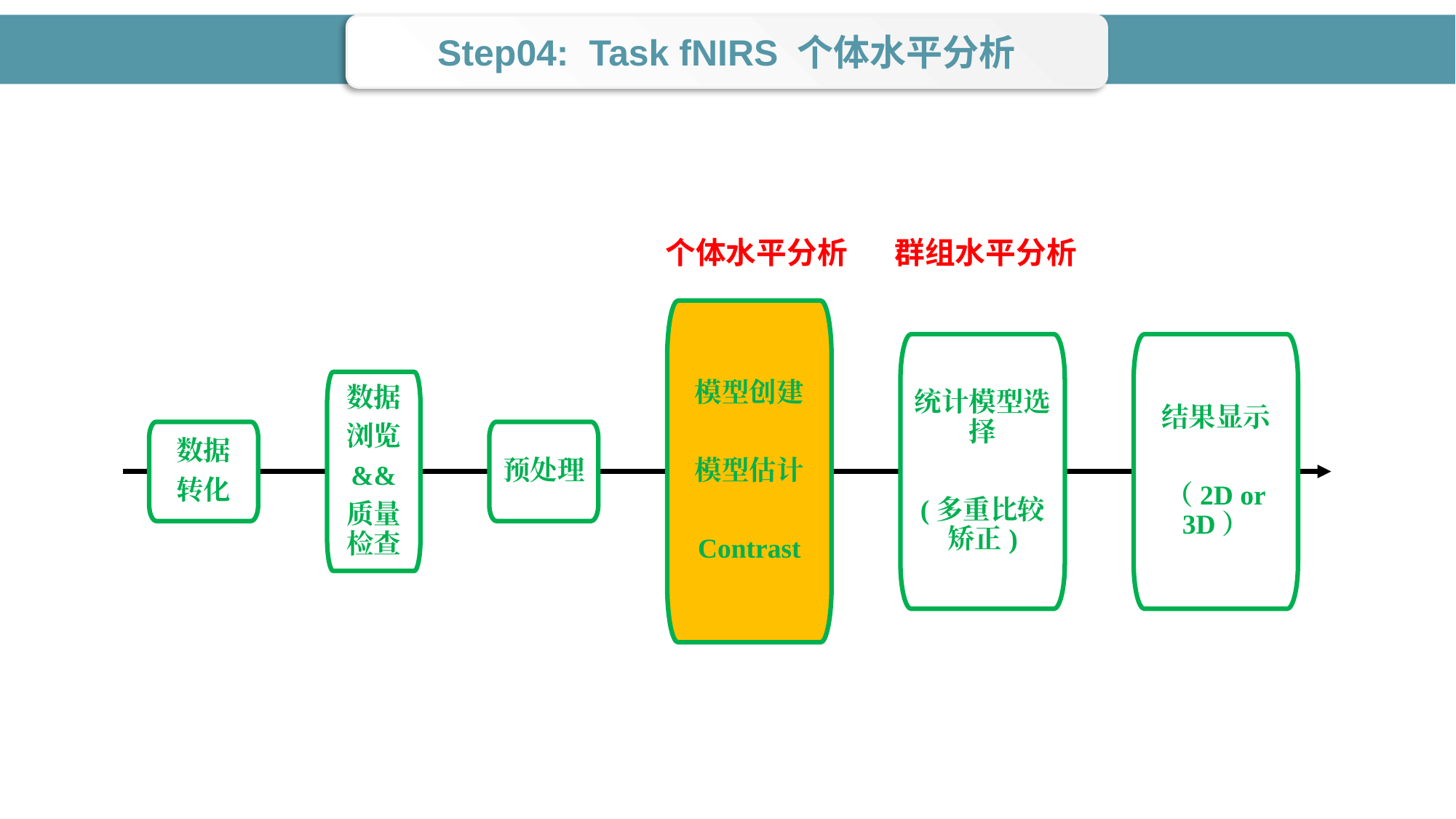

Step04:  Task fNIRS 个体水平分析
个体水平分析
群组水平分析
模型创建

模型估计

Contrast
统计模型选择

(多重比较矫正)
结果显示

（2D or 3D）
数据
浏览
&&
质量检查
数据
转化
预处理